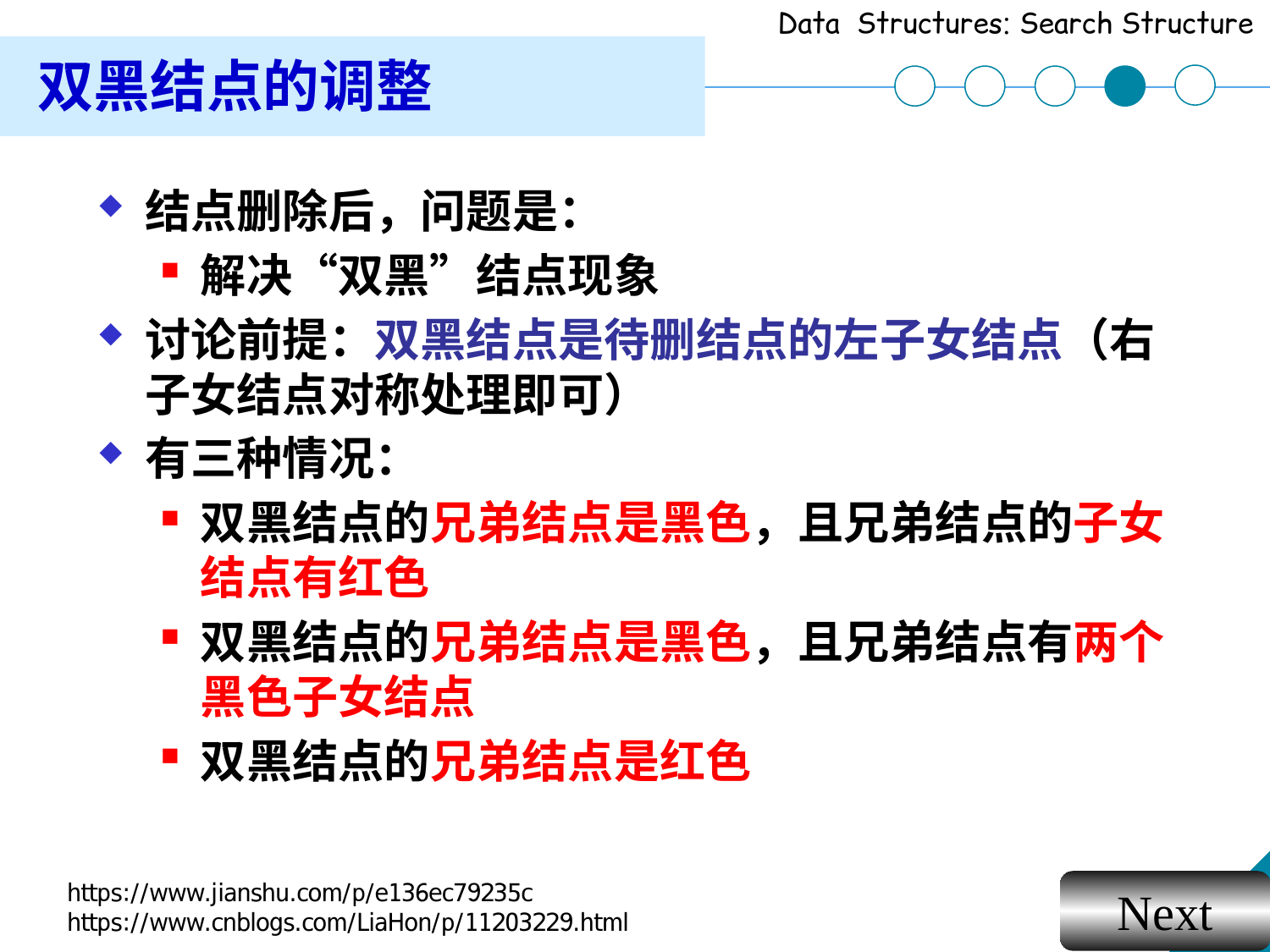

双黑结点的调整

结点删除后，问题是：
解决“双黑”结点现象
讨论前提：双黑结点是待删结点的左子女结点（右子女结点对称处理即可）
有三种情况：
双黑结点的兄弟结点是黑色，且兄弟结点的子女结点有红色
双黑结点的兄弟结点是黑色，且兄弟结点有两个黑色子女结点
双黑结点的兄弟结点是红色
https://www.jianshu.com/p/e136ec79235c
https://www.cnblogs.com/LiaHon/p/11203229.html
Next